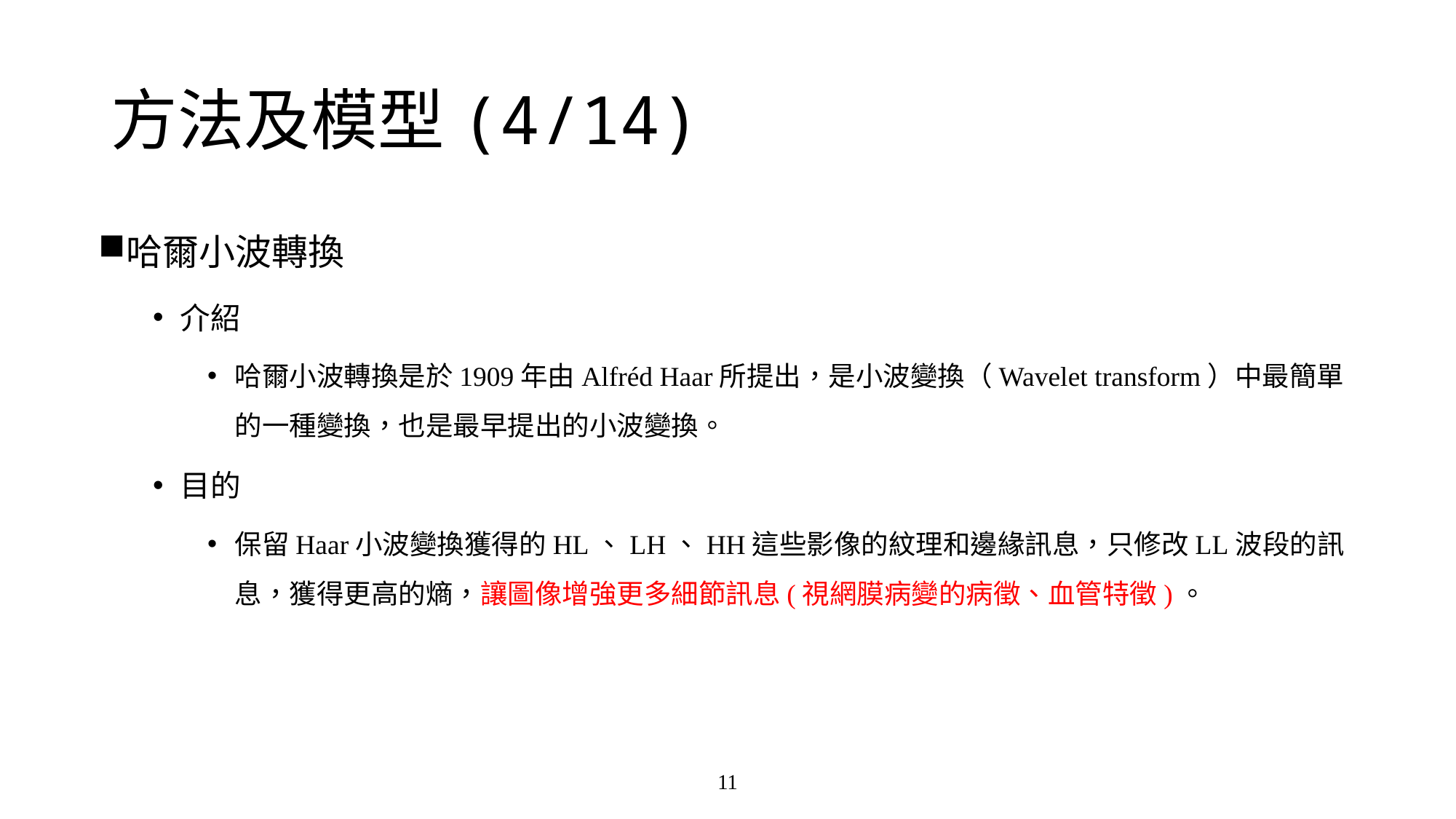

# 方法及模型(4/14)
哈爾小波轉換
介紹
哈爾小波轉換是於1909年由Alfréd Haar所提出，是小波變換（Wavelet transform）中最簡單的一種變換，也是最早提出的小波變換。
目的
保留Haar小波變換獲得的HL、LH、HH這些影像的紋理和邊緣訊息，只修改LL波段的訊息，獲得更高的熵，讓圖像增強更多細節訊息(視網膜病變的病徵、血管特徵)。

11